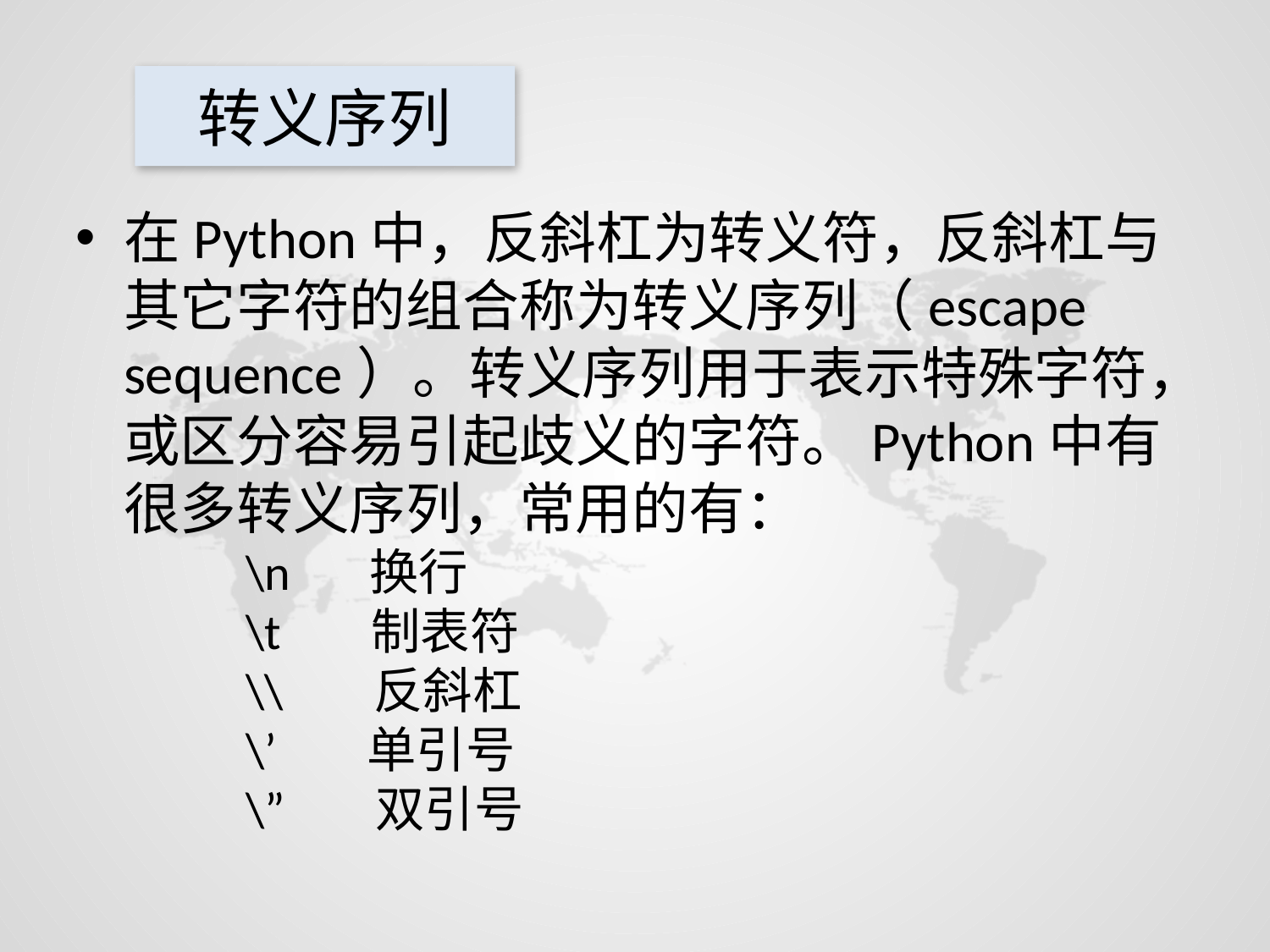

# 转义序列
在Python中，反斜杠为转义符，反斜杠与其它字符的组合称为转义序列（escape sequence）。转义序列用于表示特殊字符，或区分容易引起歧义的字符。Python中有很多转义序列，常用的有：
          \n      换行
          \t       制表符
          \\       反斜杠
          \’       单引号
          \”       双引号